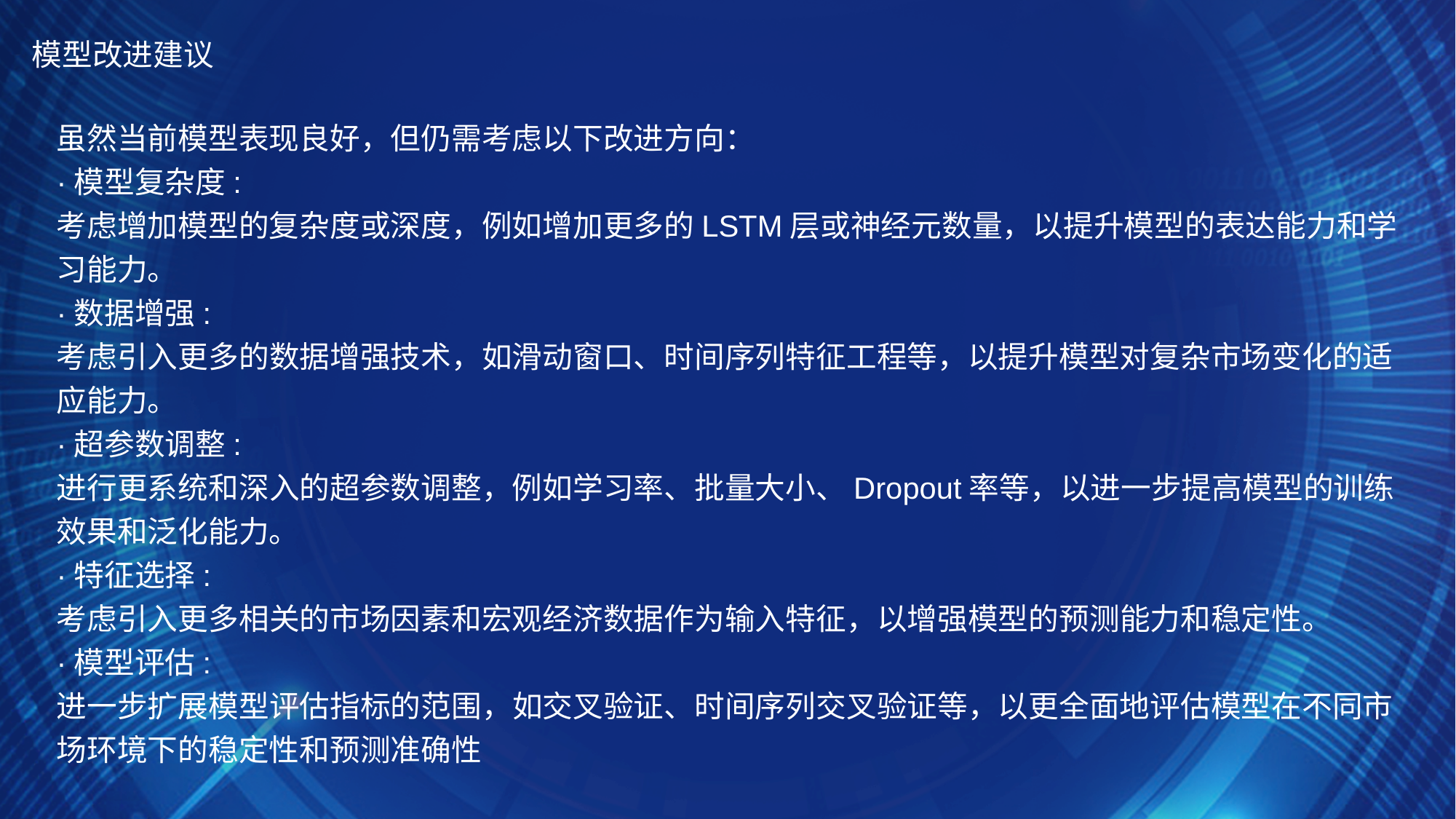

模型改进建议
虽然当前模型表现良好，但仍需考虑以下改进方向：
·模型复杂度:
考虑增加模型的复杂度或深度，例如增加更多的LSTM层或神经元数量，以提升模型的表达能力和学习能力。
·数据增强:
考虑引入更多的数据增强技术，如滑动窗口、时间序列特征工程等，以提升模型对复杂市场变化的适应能力。
·超参数调整:
进行更系统和深入的超参数调整，例如学习率、批量大小、Dropout率等，以进一步提高模型的训练效果和泛化能力。
·特征选择:
考虑引入更多相关的市场因素和宏观经济数据作为输入特征，以增强模型的预测能力和稳定性。
·模型评估:
进一步扩展模型评估指标的范围，如交叉验证、时间序列交叉验证等，以更全面地评估模型在不同市场环境下的稳定性和预测准确性